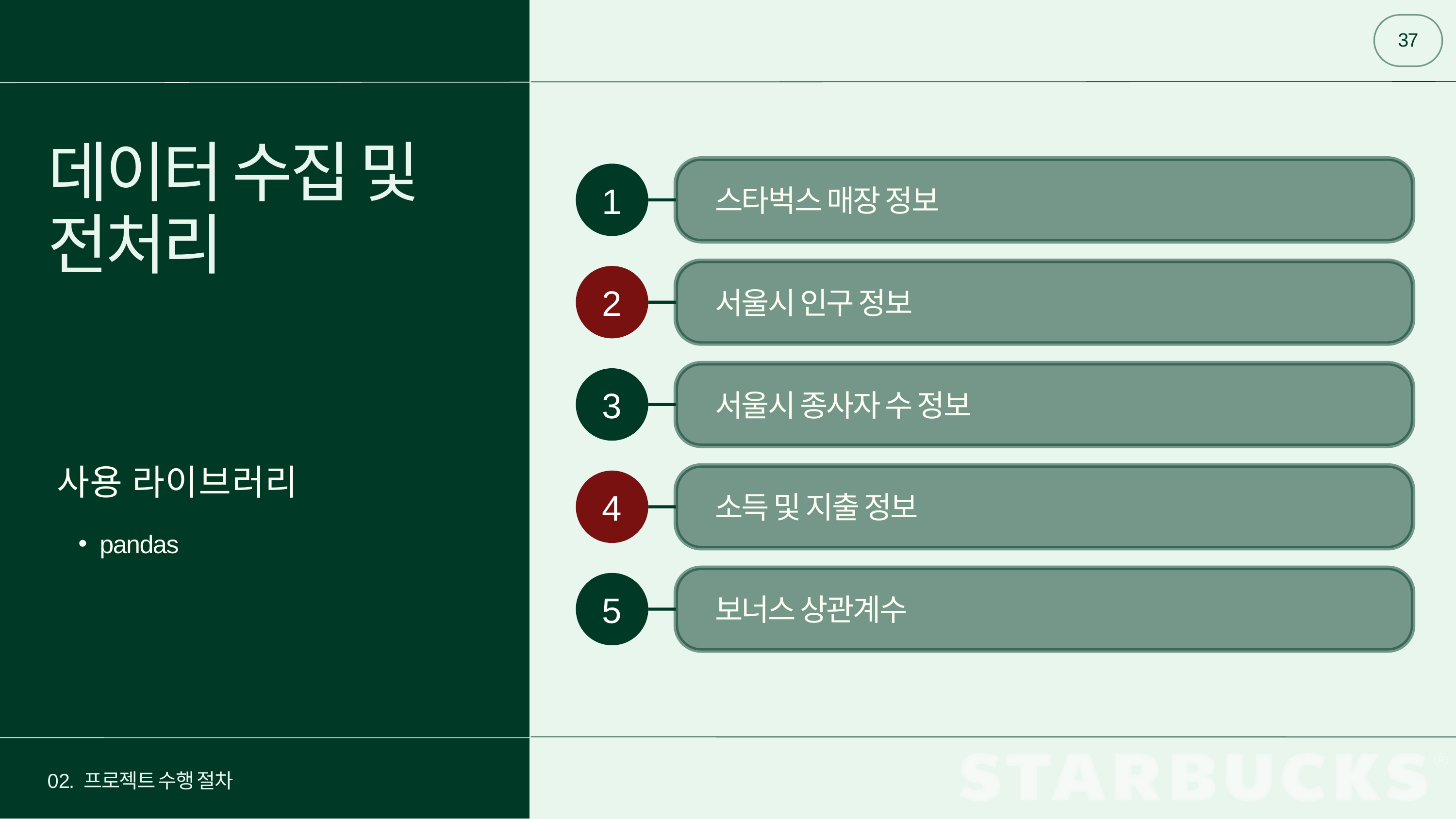

37

데이터 수집 및 전처리

1
스타벅스 매장 정보

2
서울시 인구 정보

3
서울시 종사자 수 정보

사용 라이브러리
pandas

4
소득 및 지출 정보

5
보너스 상관계수

02. 프로젝트 수행 절차